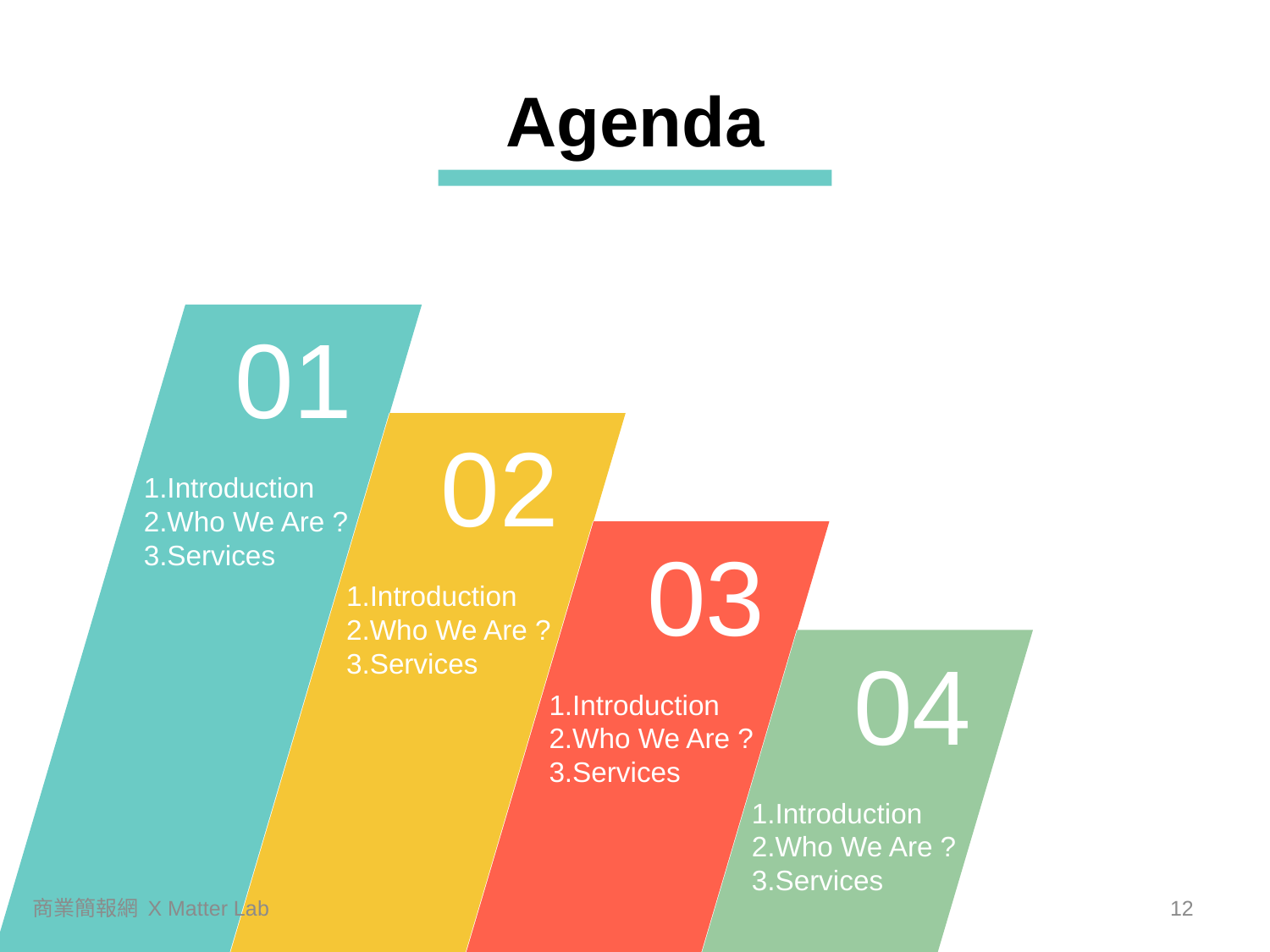

Agenda

01
1.Introduction
2.Who We Are ?
3.Services

02
1.Introduction
2.Who We Are ?
3.Services

03
1.Introduction
2.Who We Are ?
3.Services

04
1.Introduction
2.Who We Are ?
3.Services
商業簡報網 X Matter Lab
12